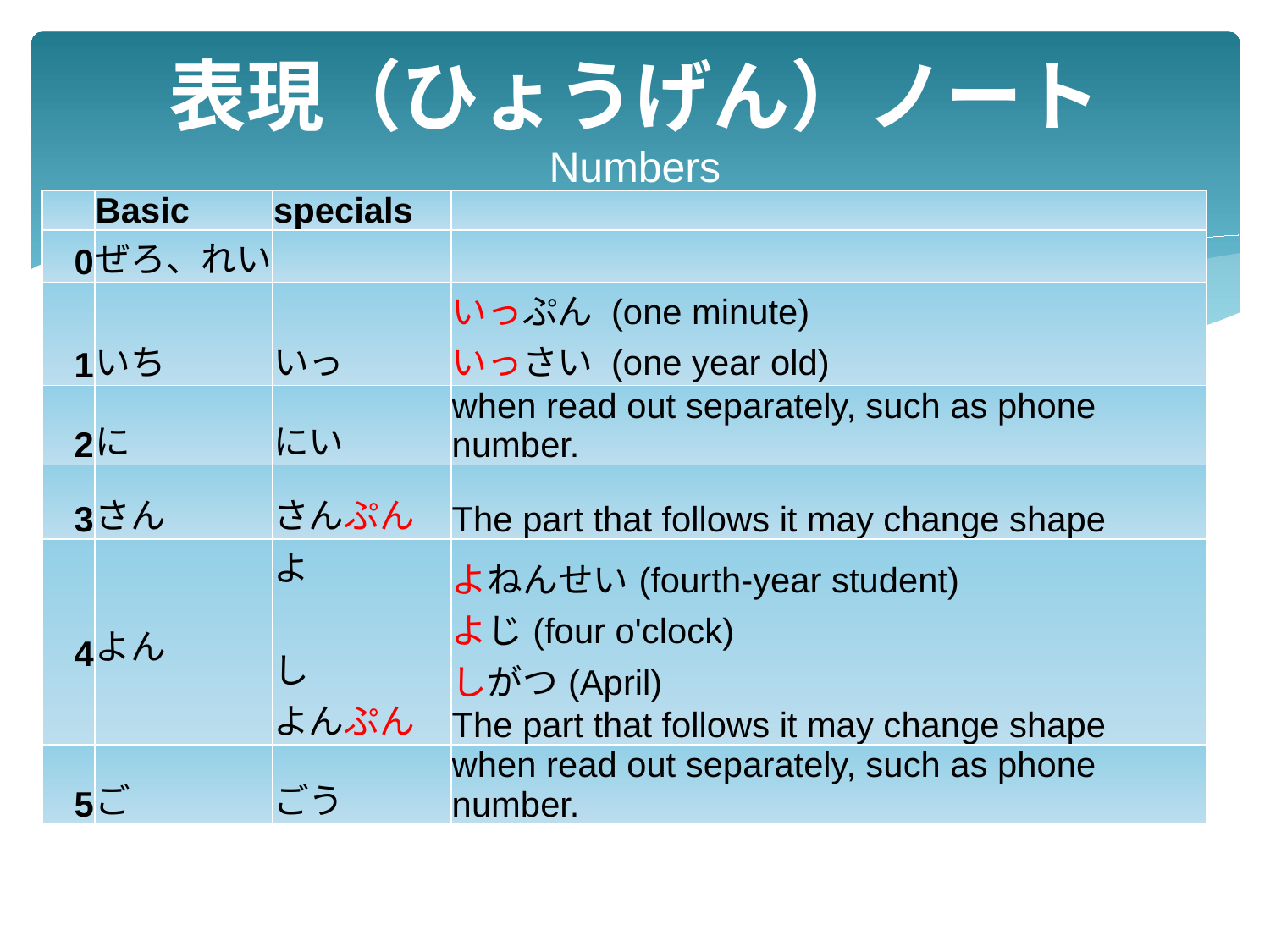

# 表現（ひょうげん）ノート Numbers
|  | Basic | specials |  |
| --- | --- | --- | --- |
| 0 | ぜろ、れい |  |  |
| 1 | いち | いっ | いっぷん (one minute) いっさい (one year old) |
| 2 | に | にい | when read out separately, such as phone number. |
| 3 | さん | さんぷん | The part that follows it may change shape |
| 4 | よん | よ し よんぷん | よねんせい(fourth-year student) よじ(four o'clock) しがつ(April) The part that follows it may change shape |
| 5 | ご | ごう | when read out separately, such as phone number. |